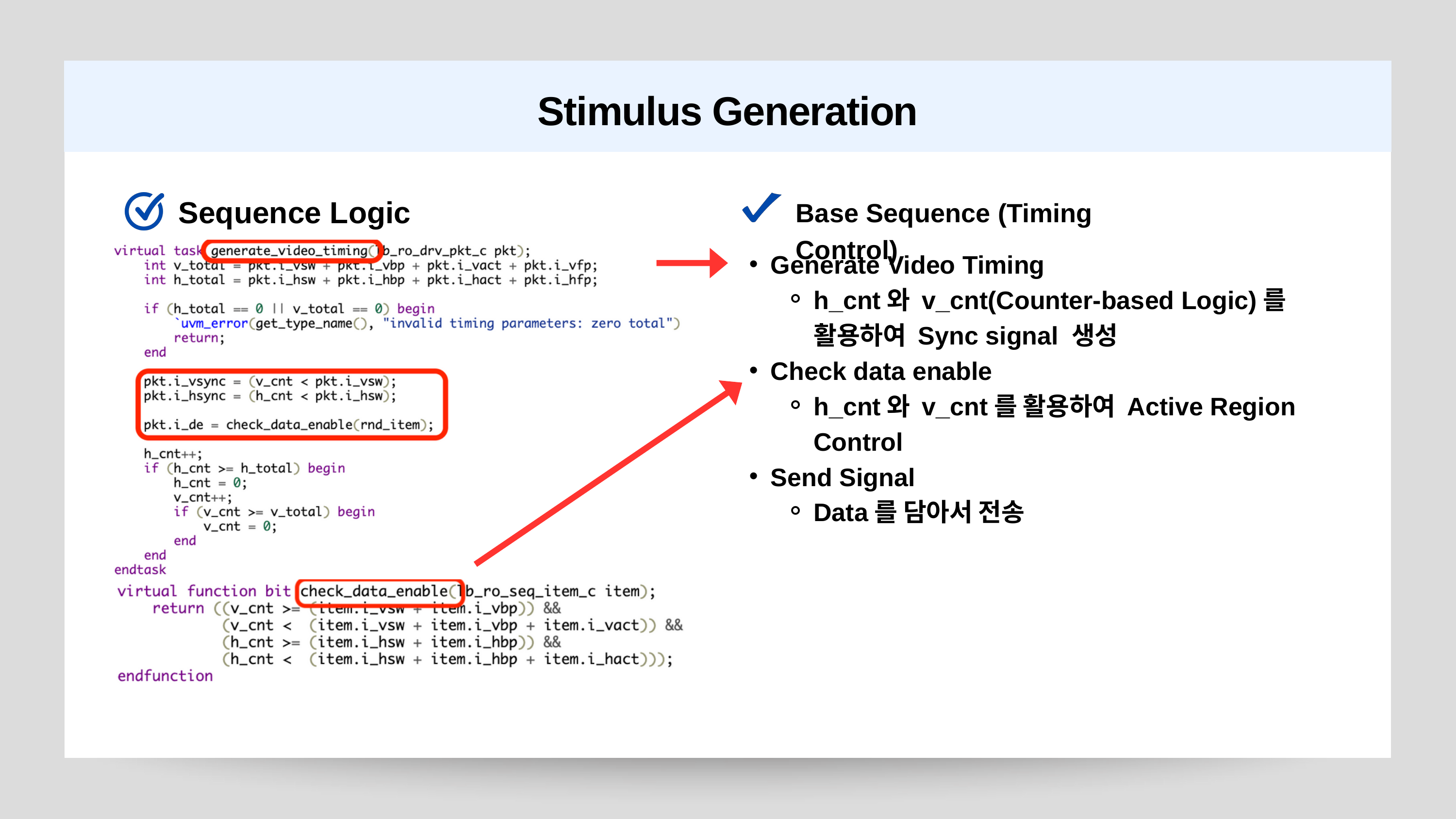

Stimulus Generation
Sequence Logic
Base Sequence (Timing Control)

Generate Video Timing
h_cnt와 v_cnt(Counter-based Logic)를 활용하여 Sync signal 생성
Check data enable
h_cnt와 v_cnt를 활용하여 Active Region Control
Send Signal
Data를 담아서 전송